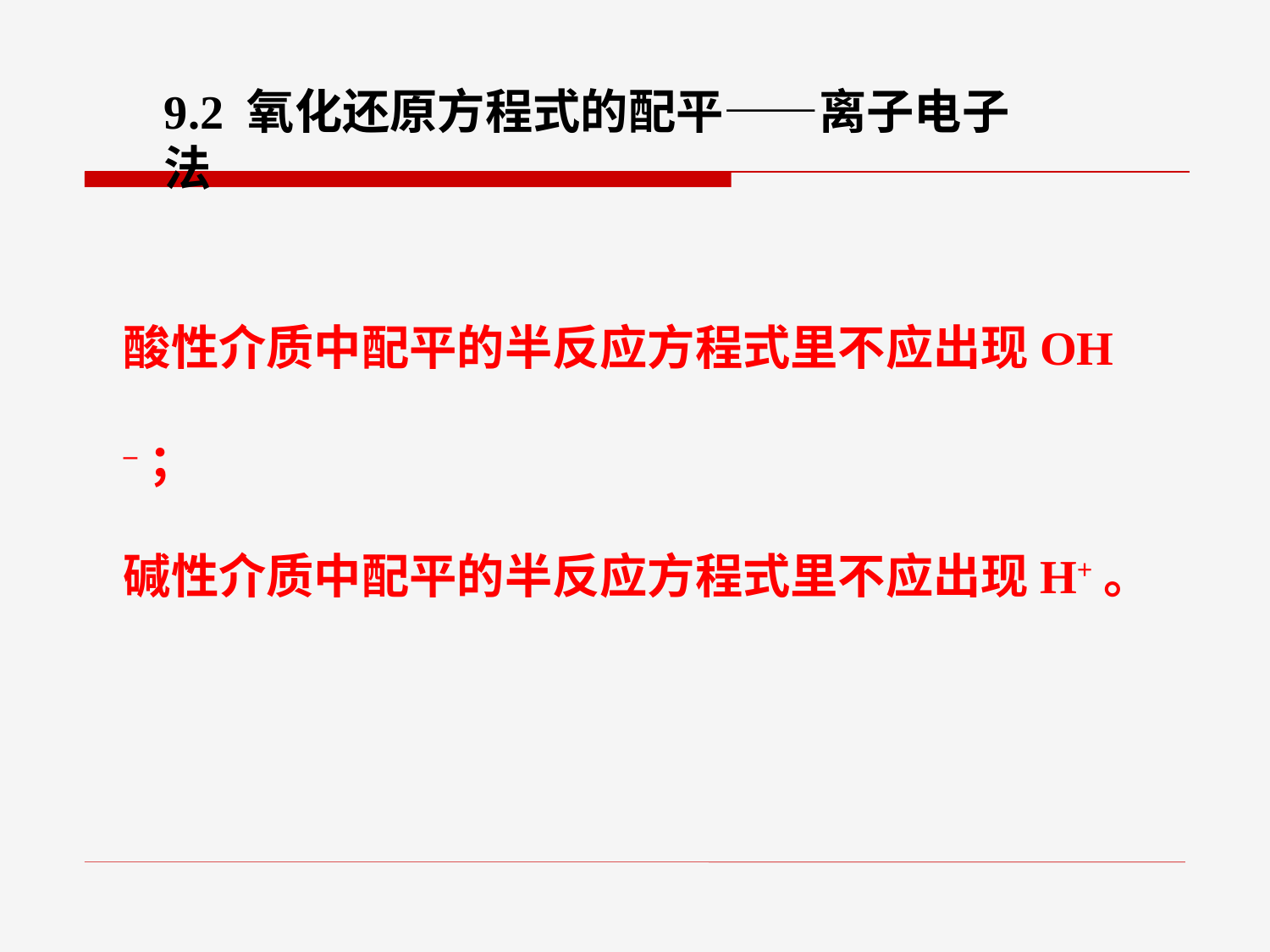

9.2 氧化还原方程式的配平——离子电子法

酸性介质中配平的半反应方程式里不应出现OH –；
碱性介质中配平的半反应方程式里不应出现H+。